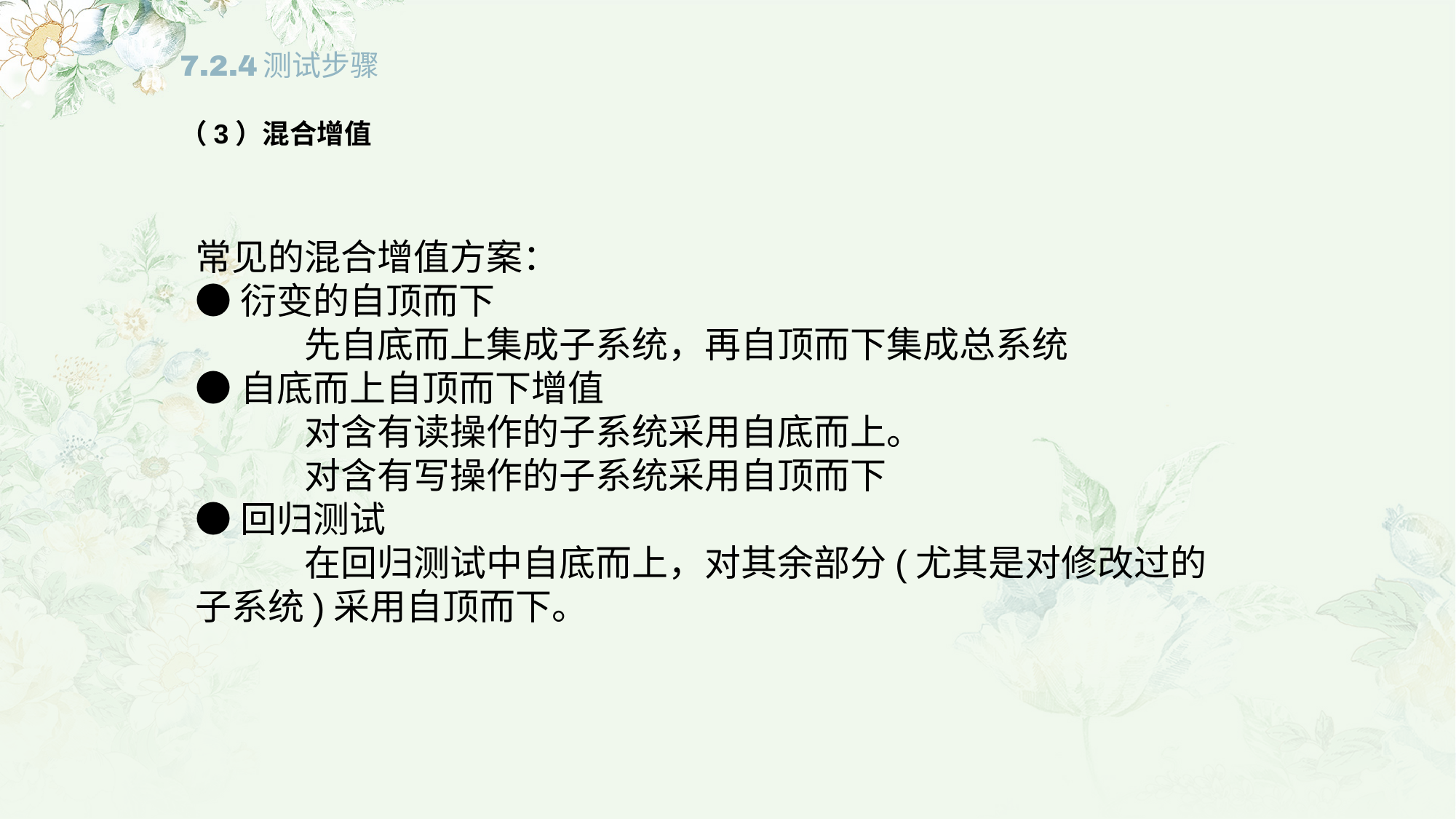

# 7.2.4测试步骤
（3）混合增值
常见的混合增值方案：
●衍变的自顶而下
	先自底而上集成子系统，再自顶而下集成总系统
●自底而上自顶而下增值
	对含有读操作的子系统采用自底而上。
	对含有写操作的子系统采用自顶而下
●回归测试
	在回归测试中自底而上，对其余部分(尤其是对修改过的子系统)采用自顶而下。